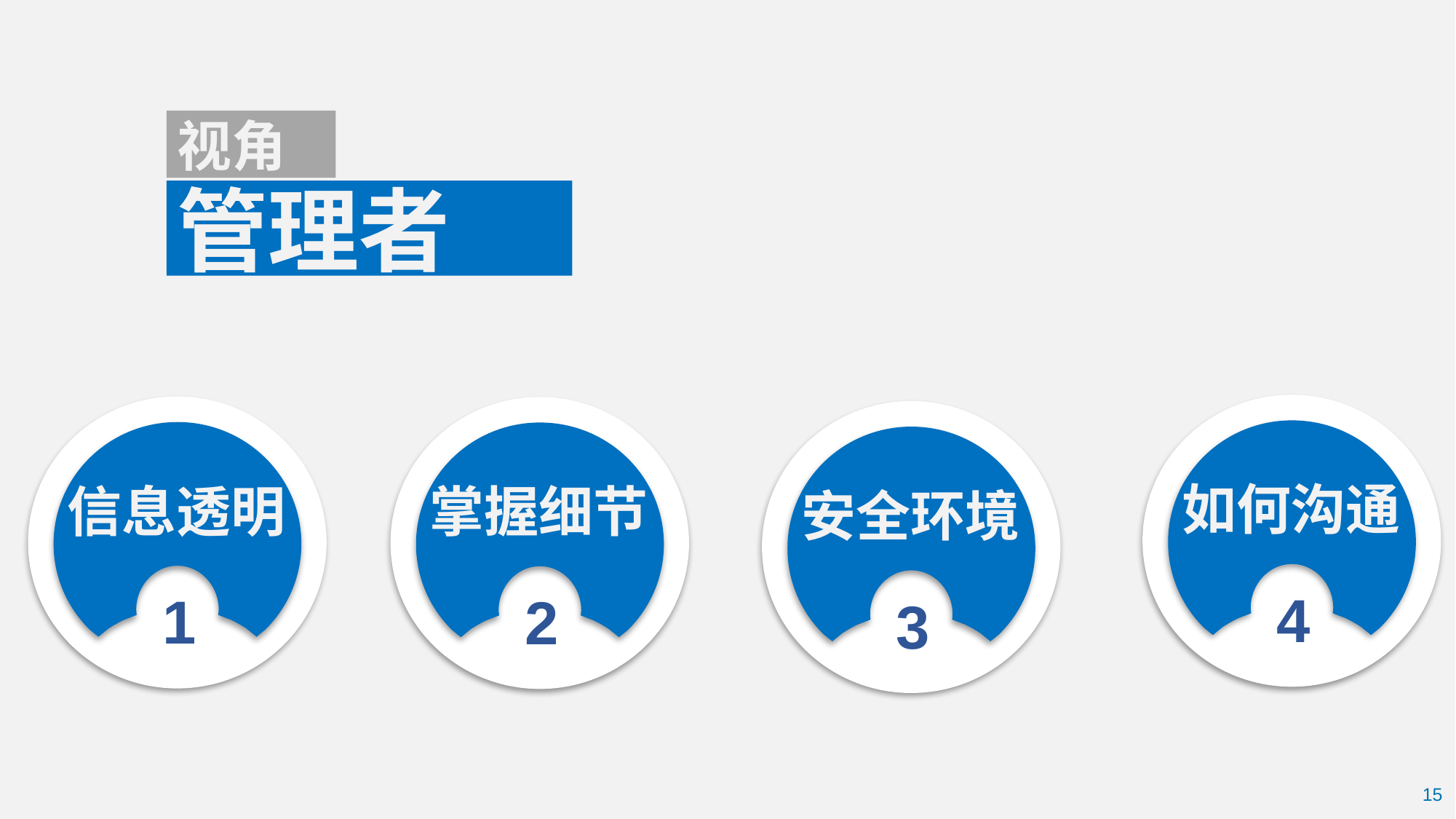

视角
管理者

如何沟通
信息透明
掌握细节
安全环境
4
1
2
3
15